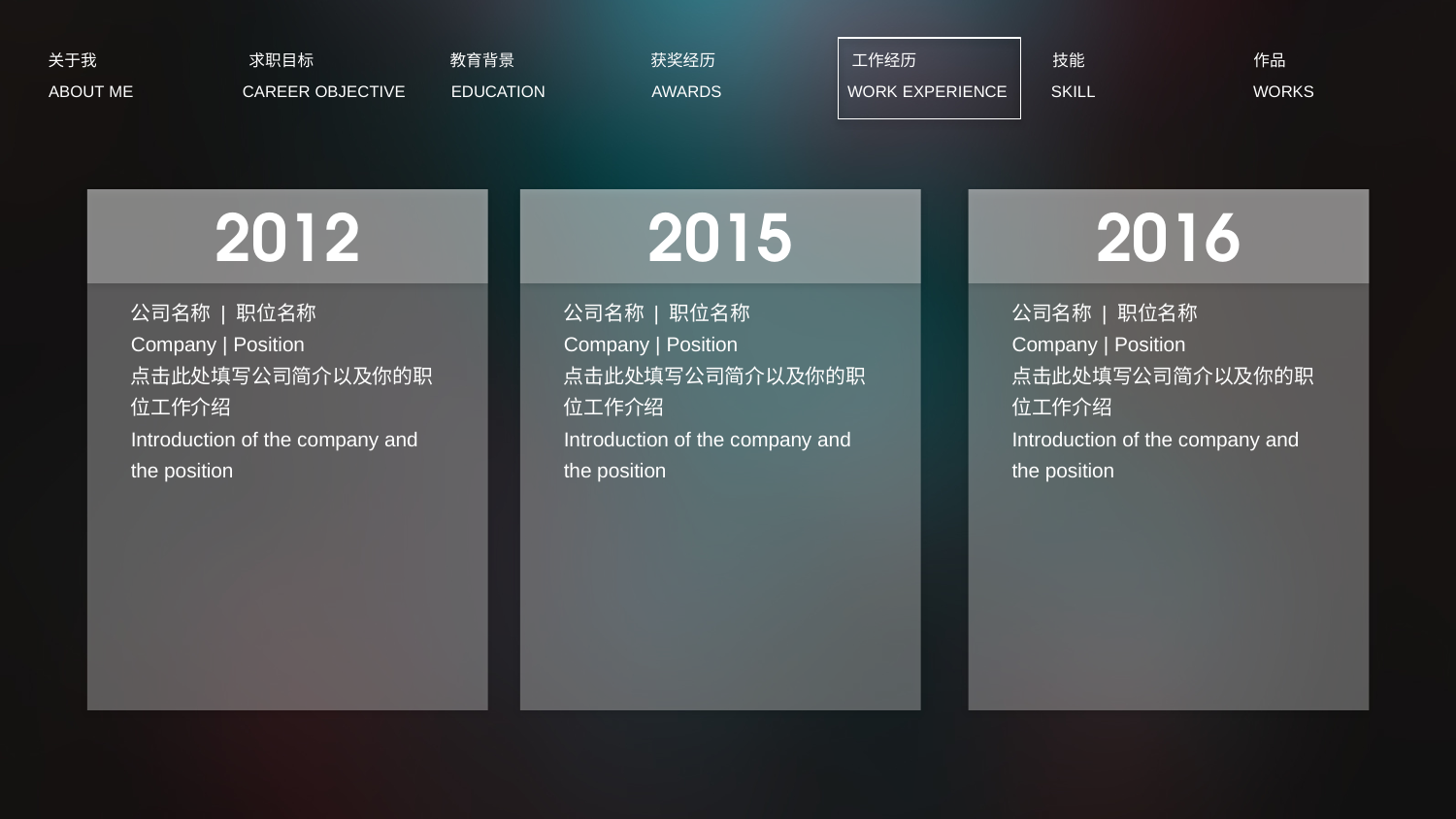

关于我
ABOUT ME
求职目标
CAREER OBJECTIVE
教育背景
EDUCATION
获奖经历
AWARDS
工作经历
WORK EXPERIENCE
技能
SKILL
作品
WORKS

2012

2015

2016
公司名称 | 职位名称
Company | Position
点击此处填写公司简介以及你的职位工作介绍
Introduction of the company and the position
公司名称 | 职位名称
Company | Position
点击此处填写公司简介以及你的职位工作介绍
Introduction of the company and the position
公司名称 | 职位名称
Company | Position
点击此处填写公司简介以及你的职位工作介绍
Introduction of the company and the position